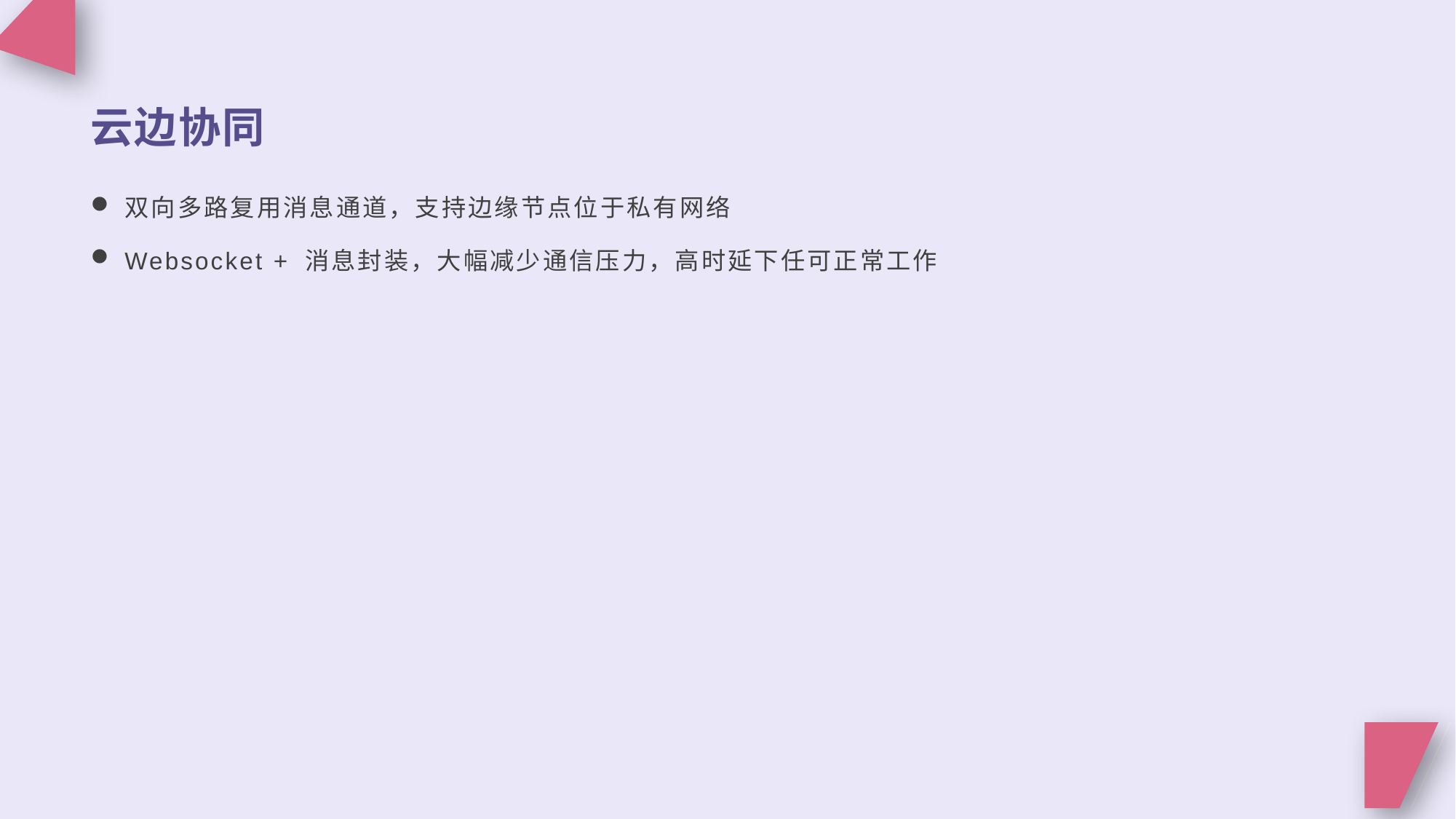

# 云边协同
双向多路复用消息通道，支持边缘节点位于私有网络
Websocket + 消息封装，大幅减少通信压力，高时延下任可正常工作